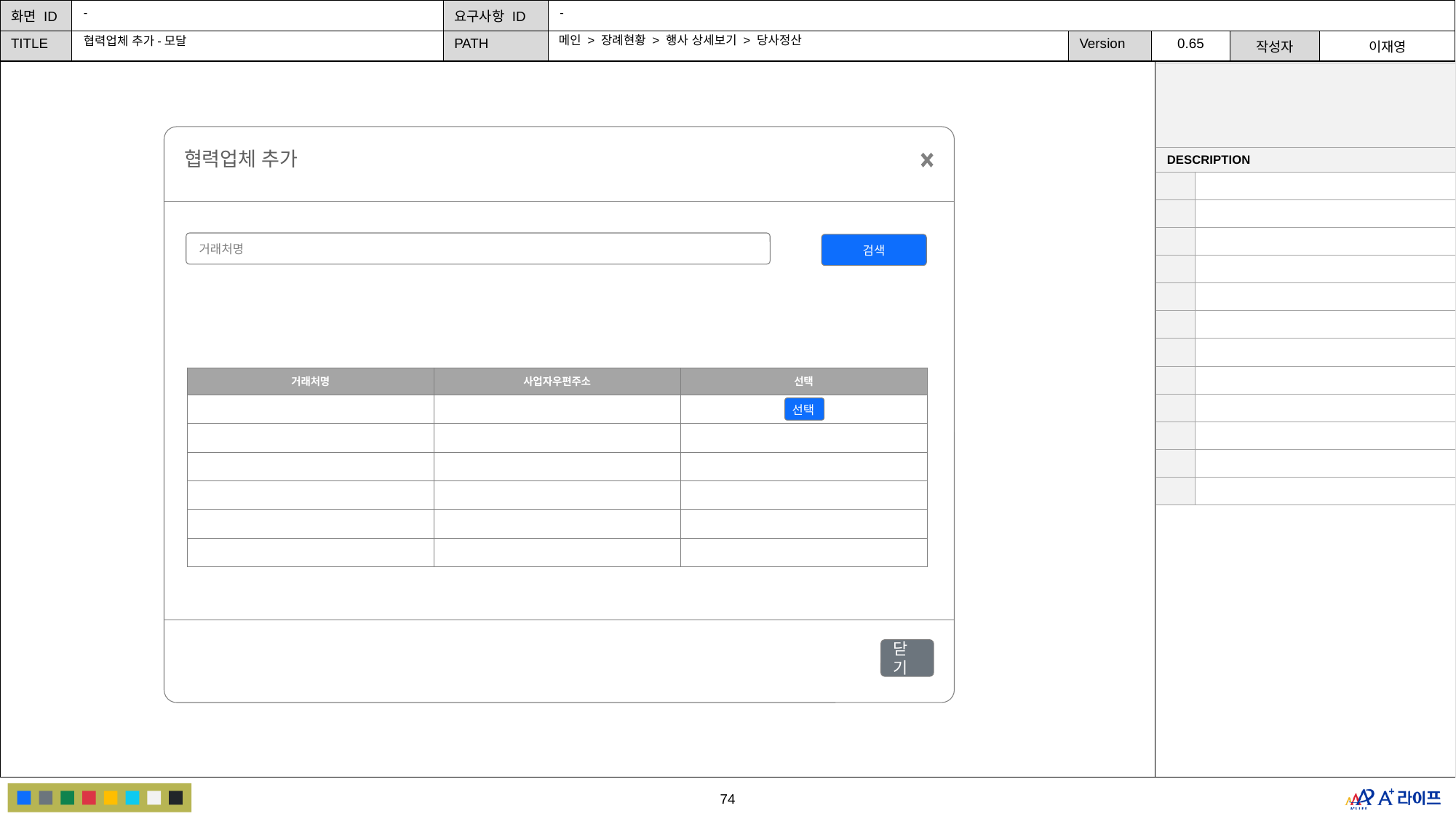

-
-
메인 > 장례현황 > 행사 상세보기 > 당사정산
협력업체 추가-모달
|  |  |
| --- | --- |
| DESCRIPTION |  |
|  |  |
|  |  |
|  |  |
|  |  |
|  |  |
|  |  |
|  |  |
|  |  |
|  |  |
|  |  |
|  |  |
|  |  |
협력업체 추가

거래처명
검색
| 거래처명 | 사업자우편주소 | 선택 |
| --- | --- | --- |
|  |  |  |
|  |  |  |
|  |  |  |
|  |  |  |
|  |  |  |
|  |  |  |
선택

닫기